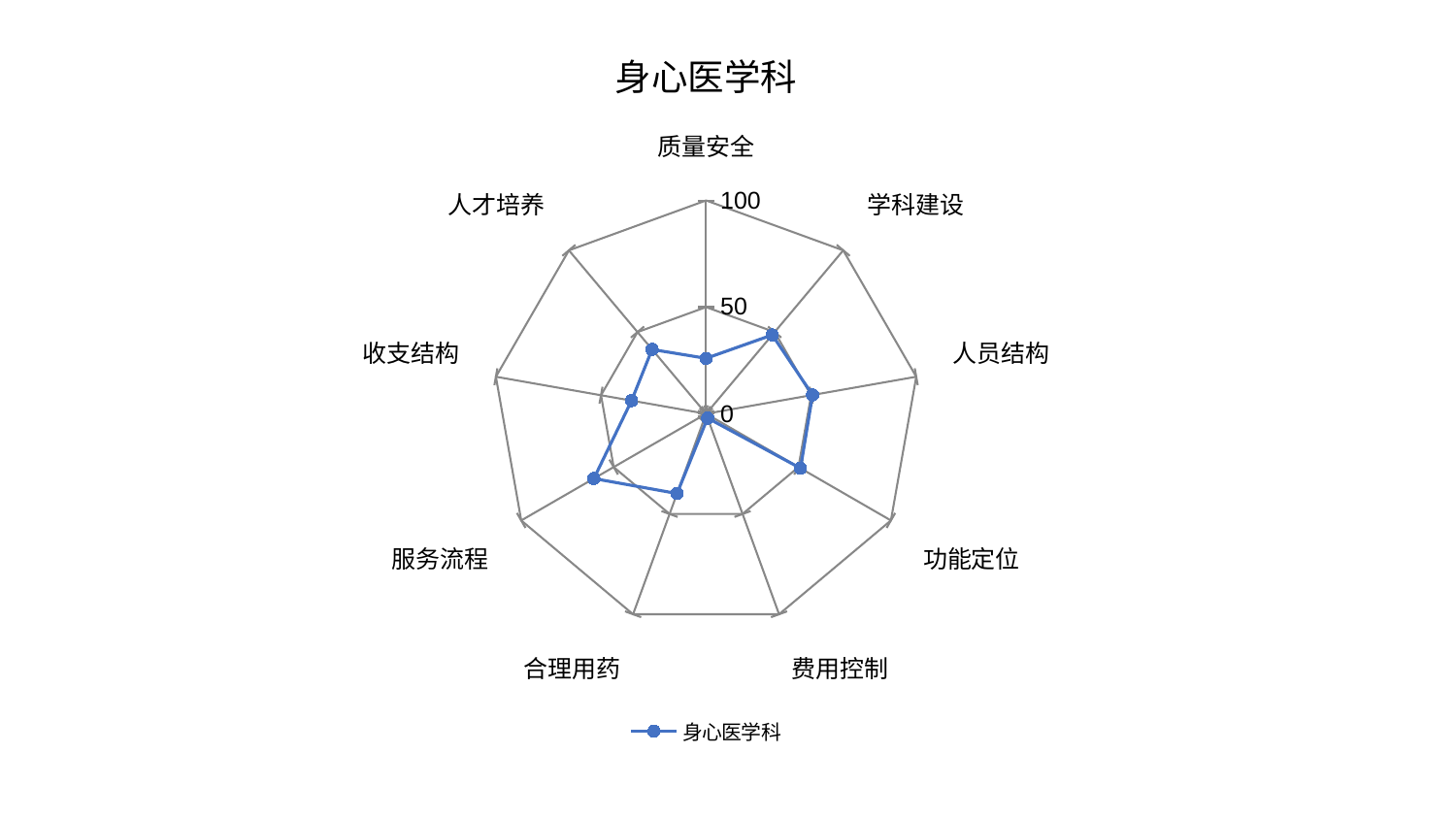

### Chart: 身心医学科

| Category | 身心医学科 |
|---|---|
| 质量安全 | 25.99735936062941 |
| 学科建设 | 48.23933593191315 |
| 人员结构 | 50.673806749340805 |
| 功能定位 | 51.09978861934001 |
| 费用控制 | 2.155555296399786 |
| 合理用药 | 39.77453625182874 |
| 服务流程 | 60.72508210721912 |
| 收支结构 | 35.4384050722568 |
| 人才培养 | 39.38264162828169 |
78